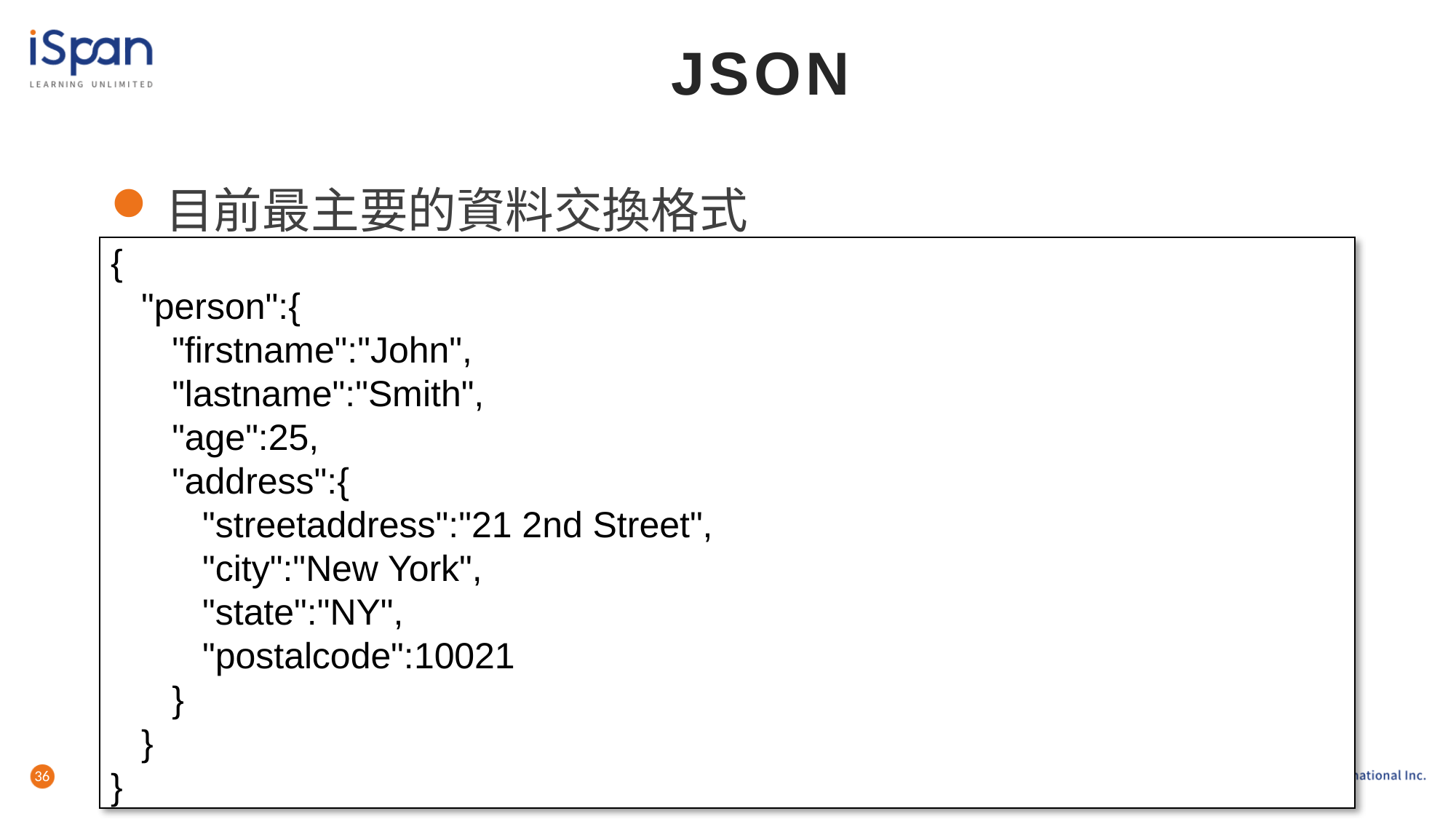

# JSON
目前最主要的資料交換格式

{
   "person":{
      "firstname":"John",
      "lastname":"Smith",
      "age":25,
      "address":{
         "streetaddress":"21 2nd Street",
         "city":"New York",
         "state":"NY",
         "postalcode":10021
      }
   }
}
36